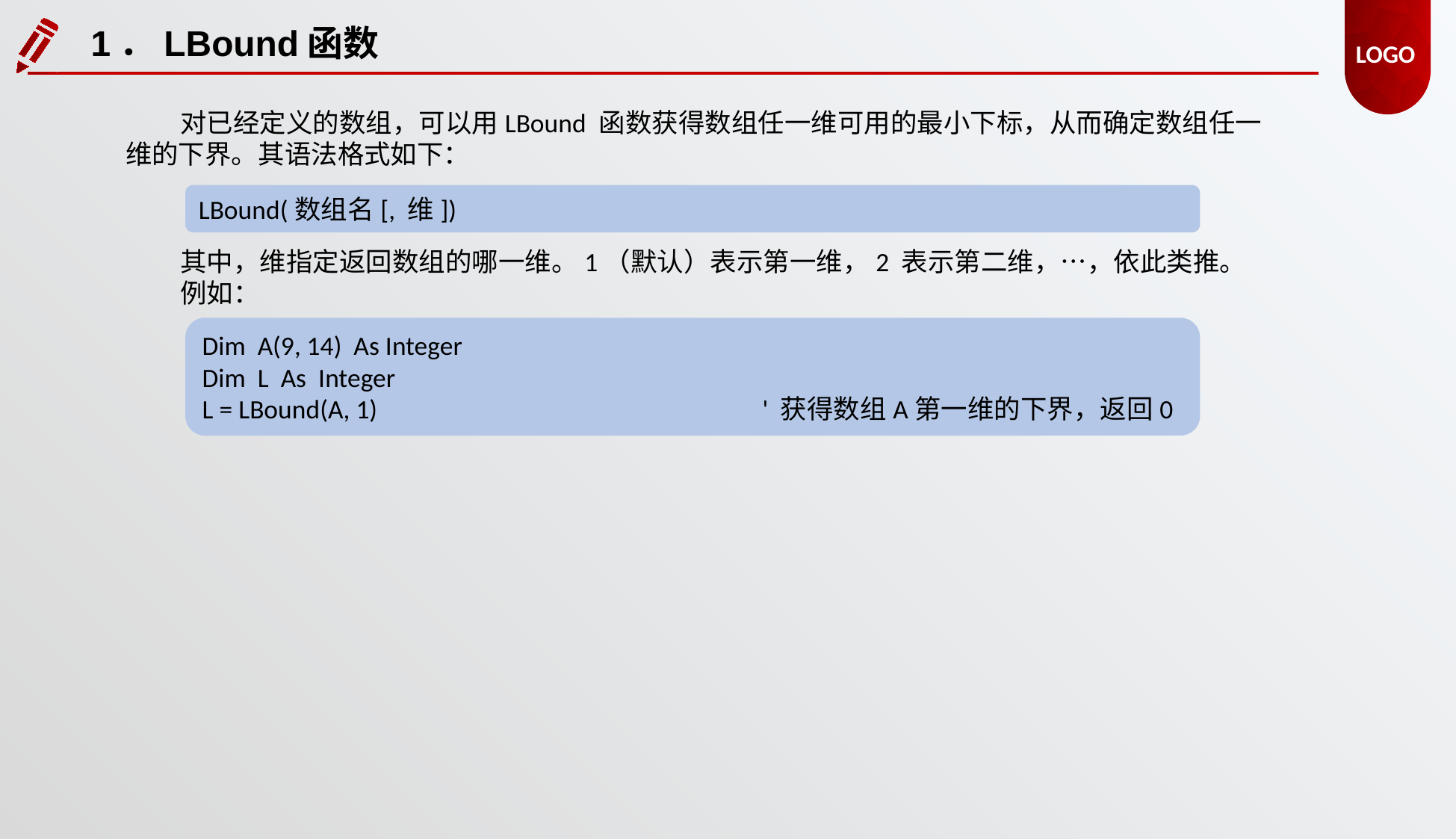

1．LBound函数
对已经定义的数组，可以用LBound 函数获得数组任一维可用的最小下标，从而确定数组任一维的下界。其语法格式如下：
LBound(数组名[, 维])
其中，维指定返回数组的哪一维。1（默认）表示第一维，2 表示第二维，…，依此类推。
例如：
Dim  A(9, 14)  As Integer
Dim  L  As  Integer
L = LBound(A, 1) 				' 获得数组A第一维的下界，返回0